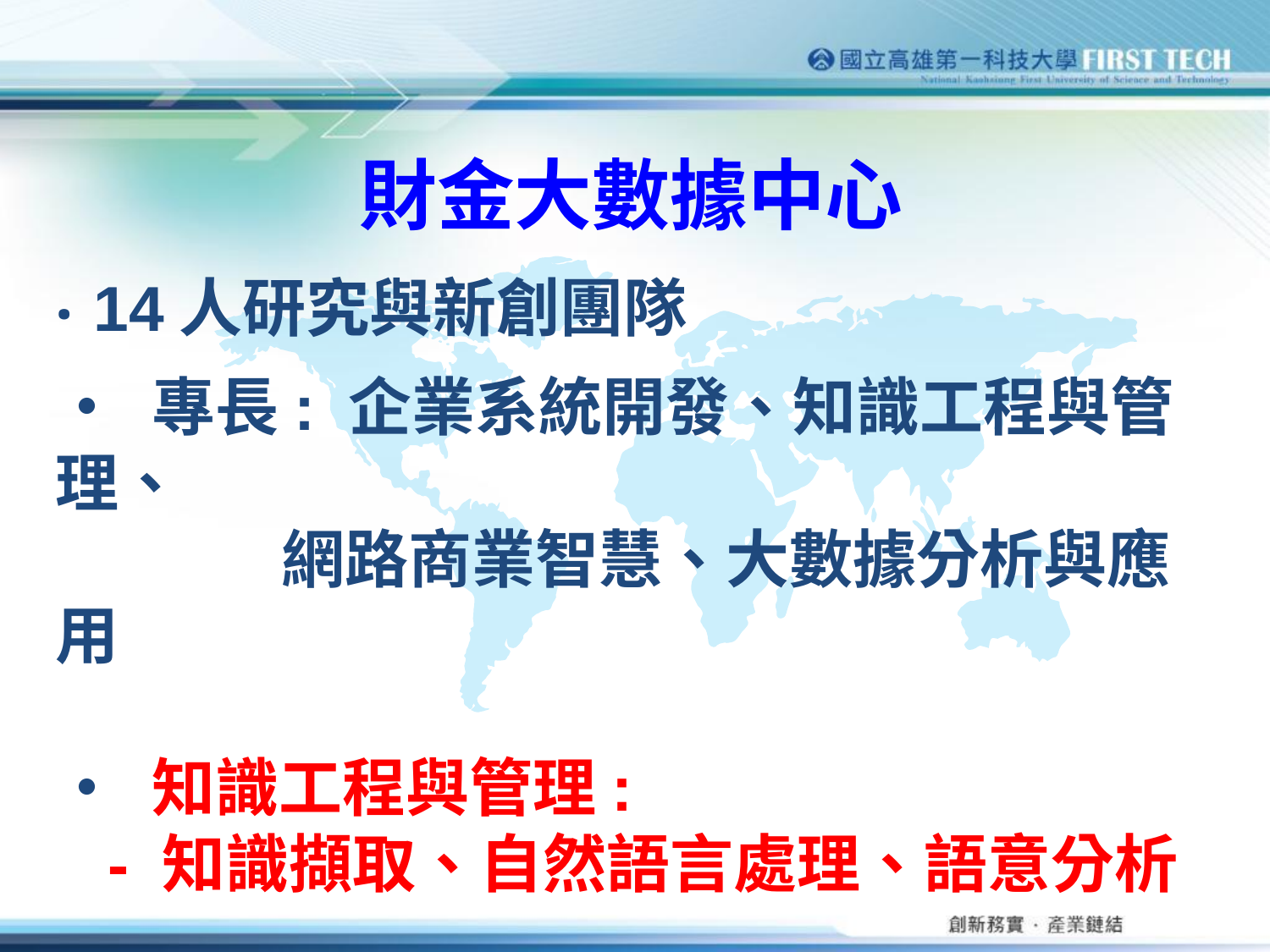

財金大數據中心
‧ 14人研究與新創團隊
‧ 專長: 企業系統開發、知識工程與管理、
            網路商業智慧、大數據分析與應用

‧ 知識工程與管理:
   - 知識擷取、自然語言處理、語意分析

‧ 已發表32篇國際學術期刊 (SCI/SSCI)